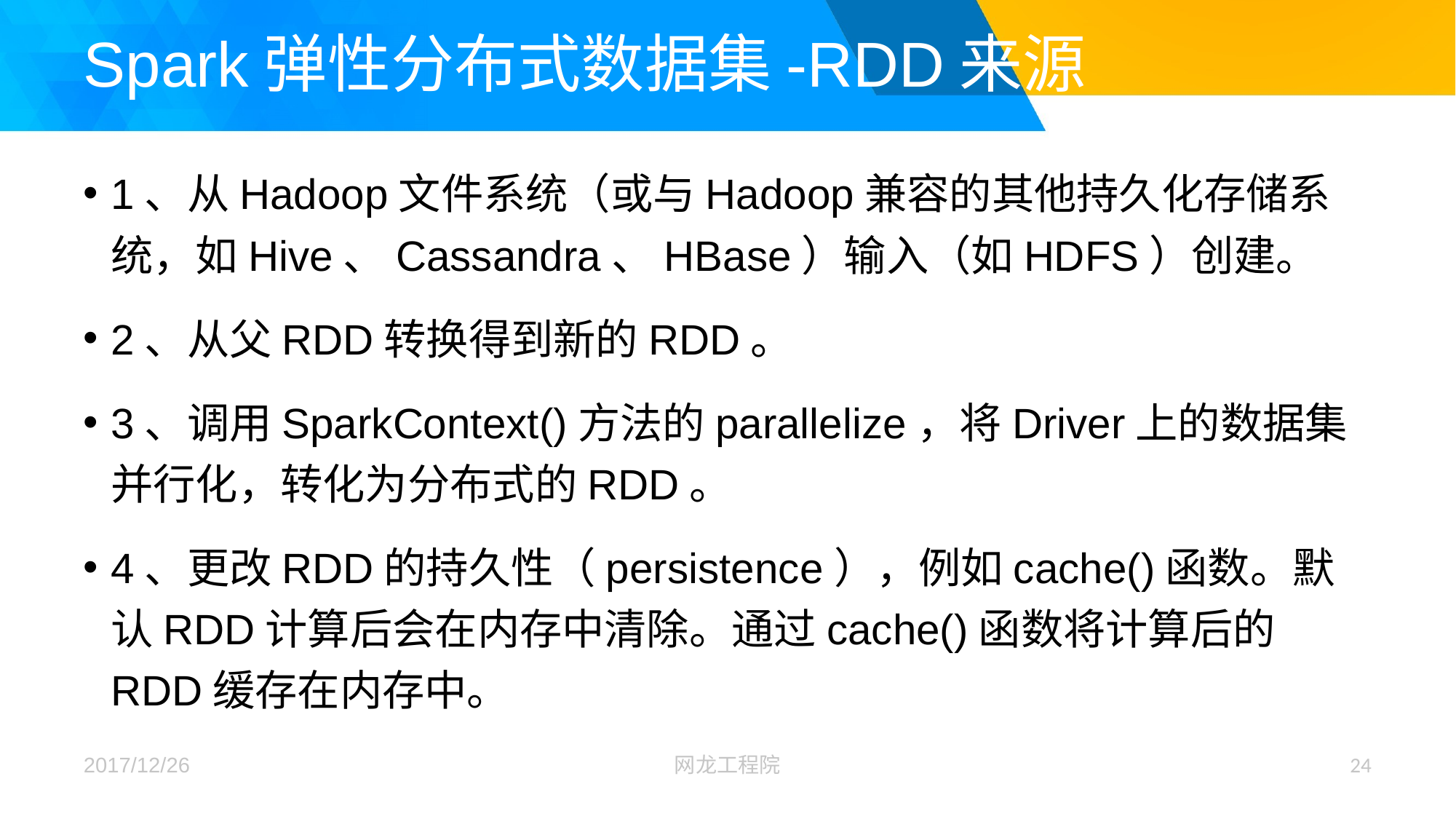

# Spark弹性分布式数据集-RDD来源
1、从Hadoop文件系统（或与Hadoop兼容的其他持久化存储系统，如Hive、Cassandra、HBase）输入（如HDFS）创建。
2、从父RDD转换得到新的RDD。
3、调用SparkContext()方法的parallelize，将Driver上的数据集并行化，转化为分布式的RDD。
4、更改RDD的持久性（persistence），例如cache()函数。默认RDD计算后会在内存中清除。通过cache()函数将计算后的RDD缓存在内存中。
2017/12/26
网龙工程院
24